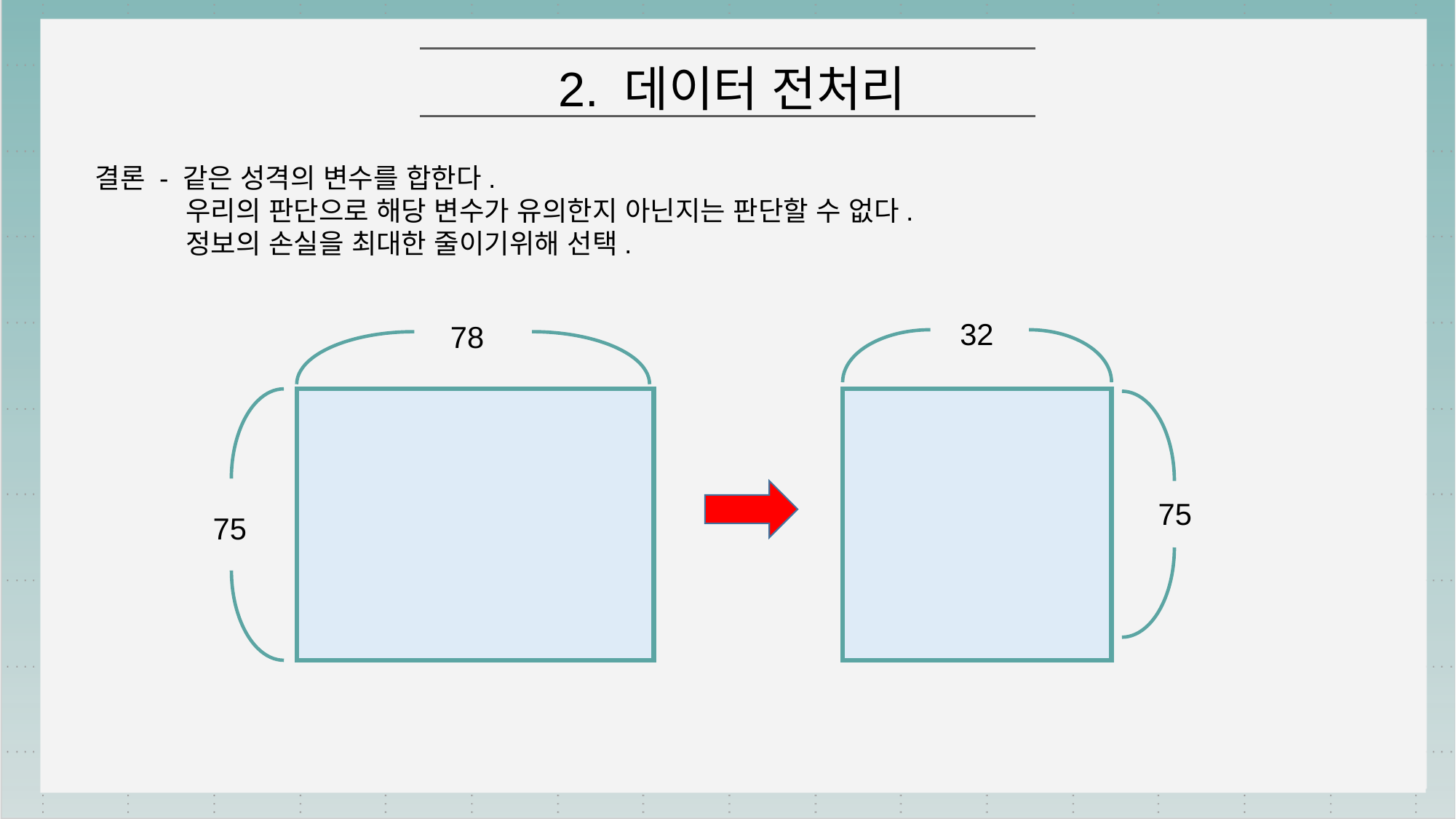

2. 데이터 전처리
결론 - 같은 성격의 변수를 합한다.
           우리의 판단으로 해당 변수가 유의한지 아닌지는 판단할 수 없다.
           정보의 손실을 최대한 줄이기위해 선택.
32
78

75

75